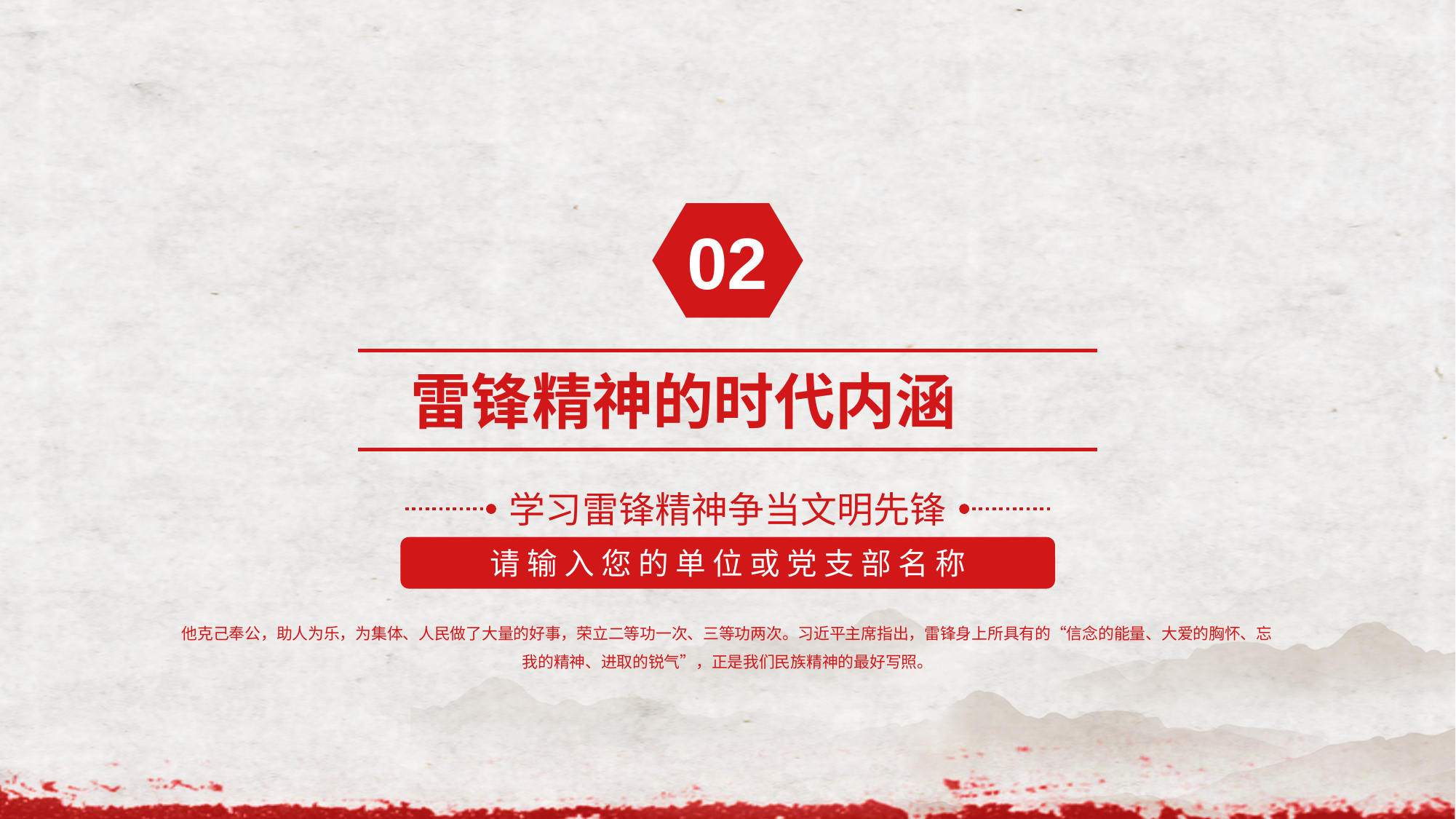

02
雷锋精神的时代内涵
学习雷锋精神争当文明先锋
请 输 入 您 的 单 位 或 党 支 部 名 称
他克己奉公，助人为乐，为集体、人民做了大量的好事，荣立二等功一次、三等功两次。习近平主席指出，雷锋身上所具有的“信念的能量、大爱的胸怀、忘我的精神、进取的锐气”，正是我们民族精神的最好写照。